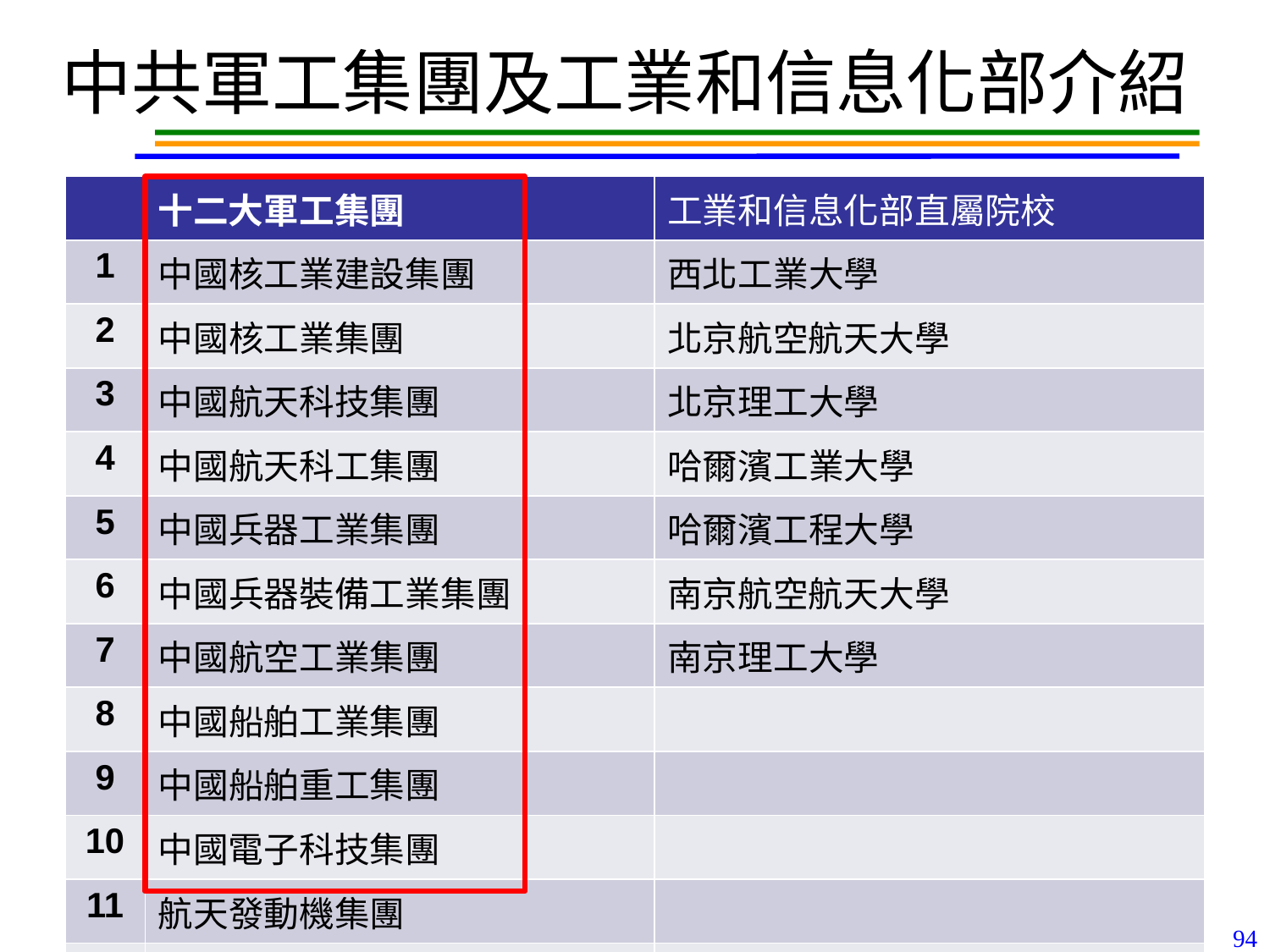

# 中共軍工集團及工業和信息化部介紹
|  | 十二大軍工集團 | 工業和信息化部直屬院校 |
| --- | --- | --- |
| 1 | 中國核工業建設集團 | 西北工業大學 |
| 2 | 中國核工業集團 | 北京航空航天大學 |
| 3 | 中國航天科技集團 | 北京理工大學 |
| 4 | 中國航天科工集團 | 哈爾濱工業大學 |
| 5 | 中國兵器工業集團 | 哈爾濱工程大學 |
| 6 | 中國兵器裝備工業集團 | 南京航空航天大學 |
| 7 | 中國航空工業集團 | 南京理工大學 |
| 8 | 中國船舶工業集團 |  |
| 9 | 中國船舶重工集團 |  |
| 10 | 中國電子科技集團 |  |
| 11 | 航天發動機集團 |  |
| 12 | 電子信息產業集團 |  |

94